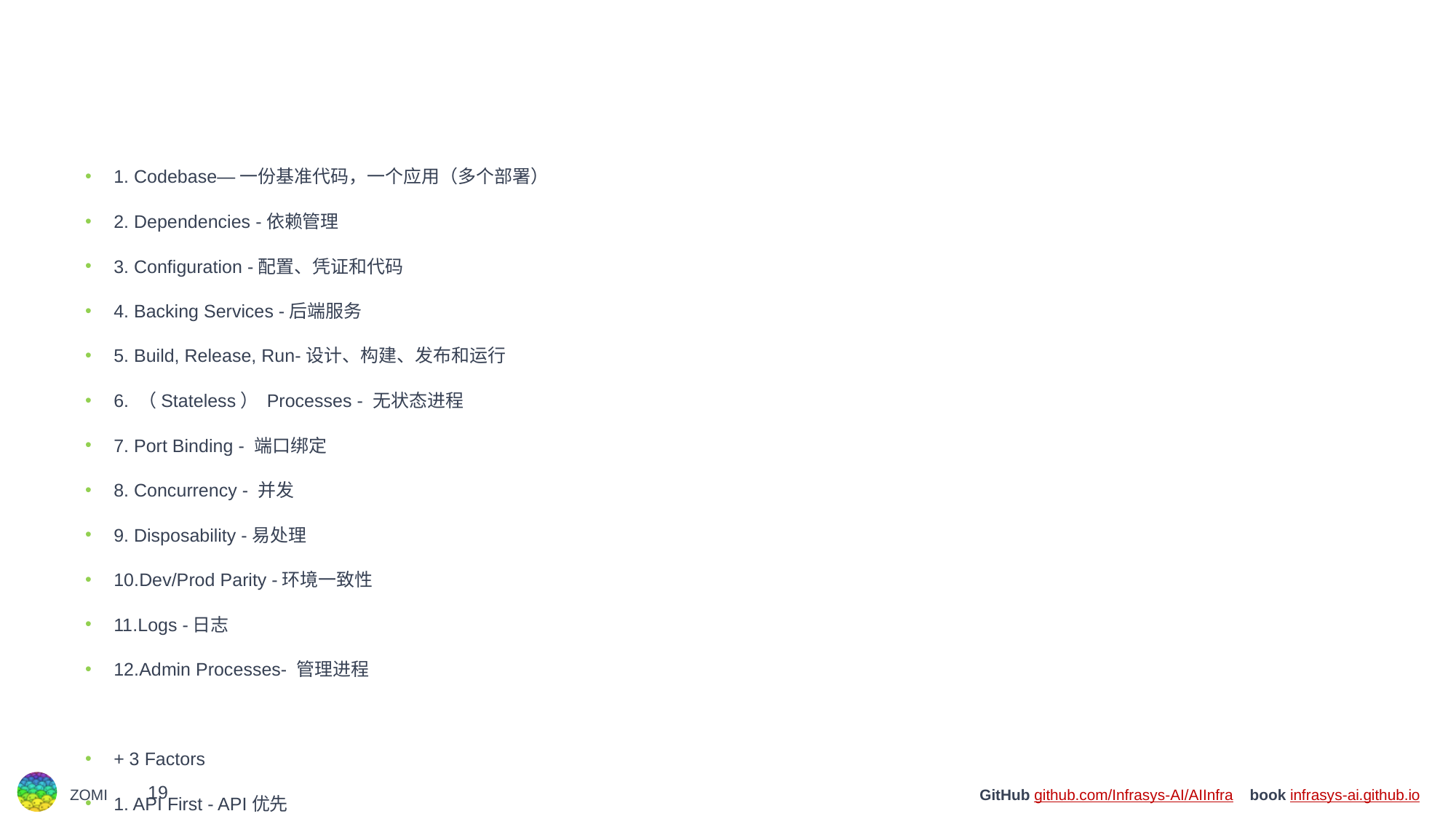

#
1. Codebase—一份基准代码，一个应用（多个部署）
2. Dependencies -依赖管理
3. Configuration -配置、凭证和代码
4. Backing Services -后端服务
5. Build, Release, Run-设计、构建、发布和运行
6. （Stateless） Processes - 无状态进程
7. Port Binding - 端口绑定
8. Concurrency - 并发
9. Disposability -易处理
10.Dev/Prod Parity -环境一致性
11.Logs -日志
12.Admin Processes- 管理进程

+ 3 Factors
1. API First - API优先
2. Telemetry-遥测
3. Authentication & Authorization -认证和授权